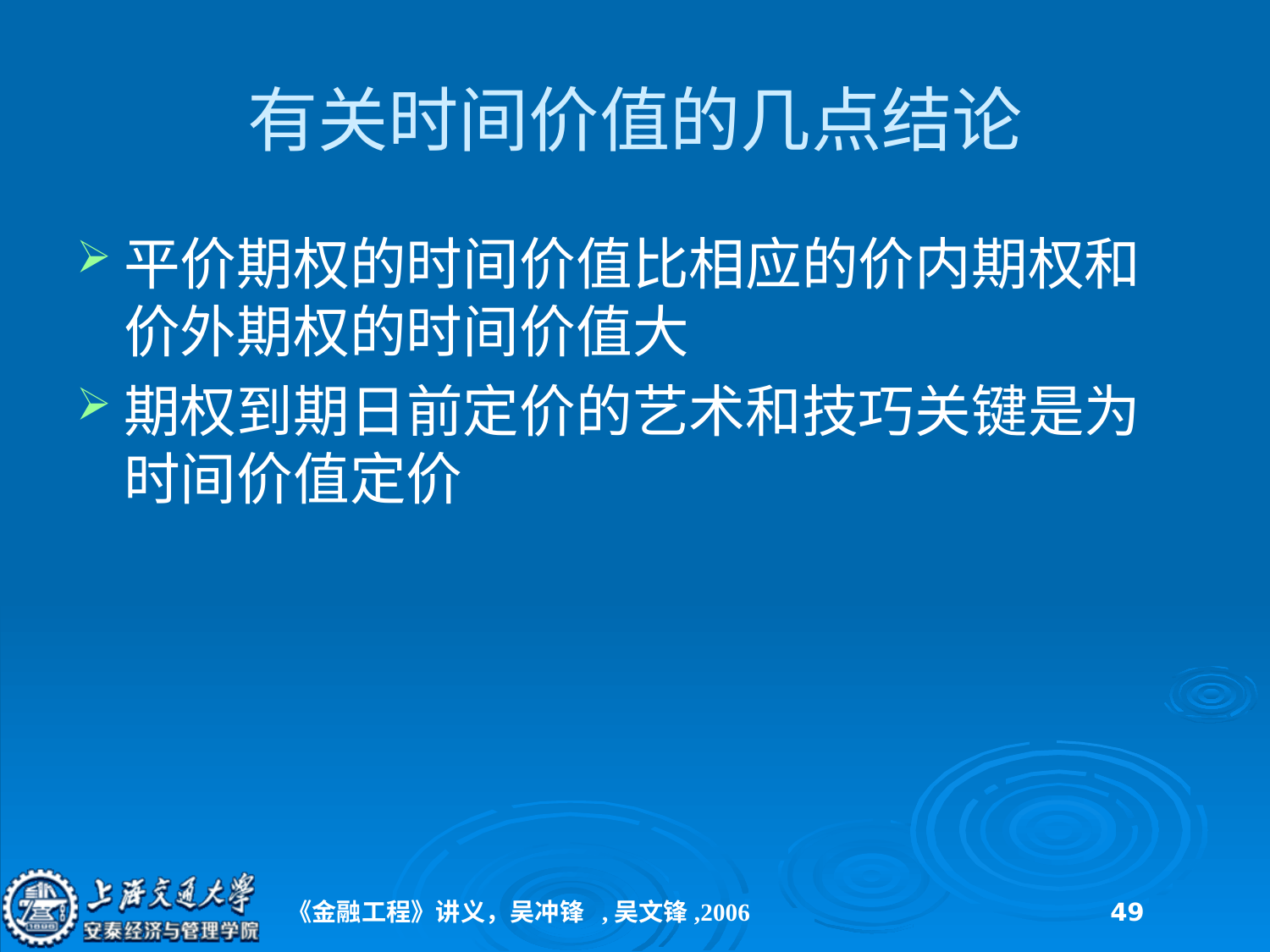

# 有关时间价值的几点结论
平价期权的时间价值比相应的价内期权和价外期权的时间价值大
期权到期日前定价的艺术和技巧关键是为时间价值定价